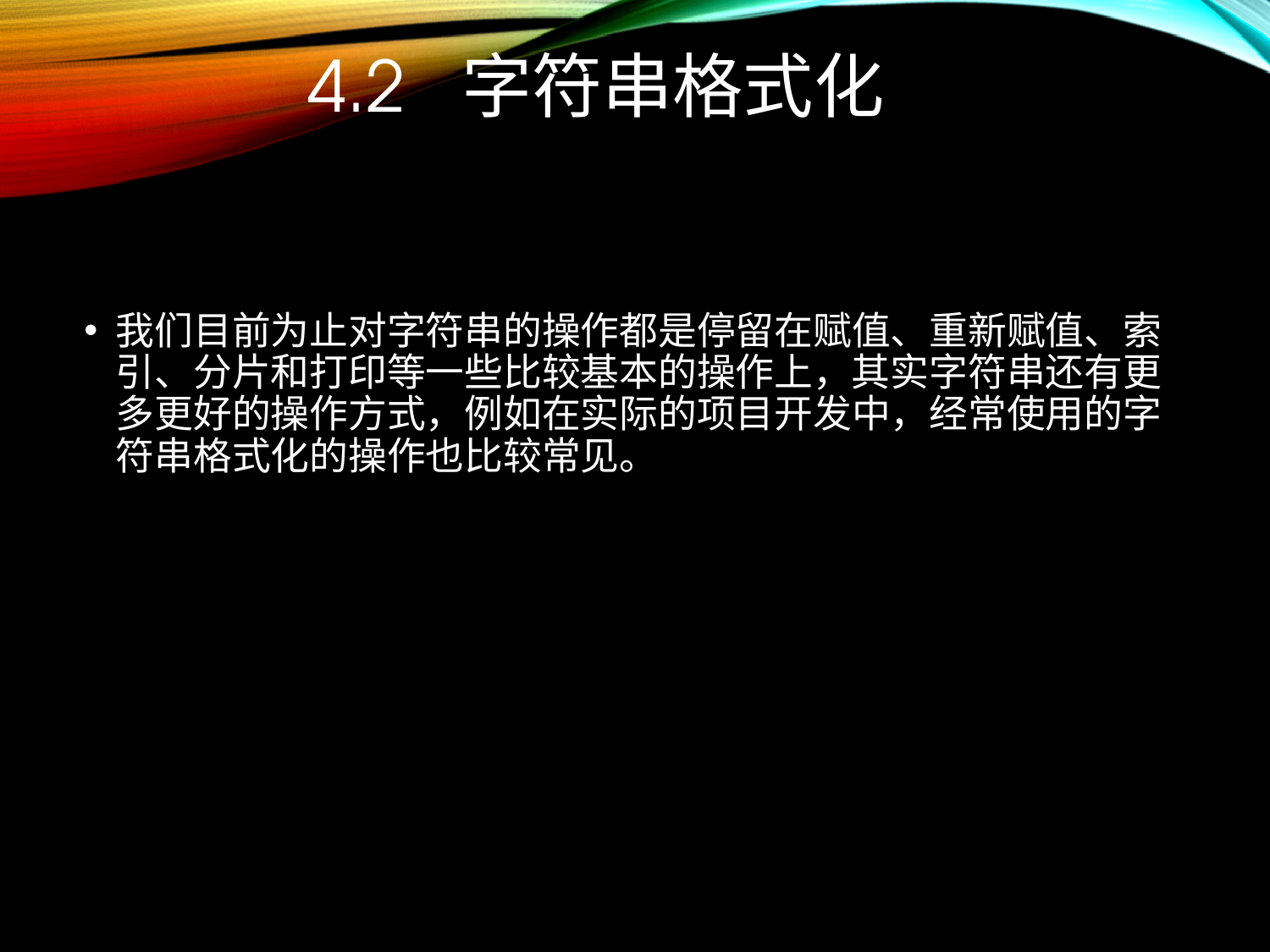

# 4.2  字符串格式化
我们目前为止对字符串的操作都是停留在赋值、重新赋值、索引、分片和打印等一些比较基本的操作上，其实字符串还有更多更好的操作方式，例如在实际的项目开发中，经常使用的字符串格式化的操作也比较常见。